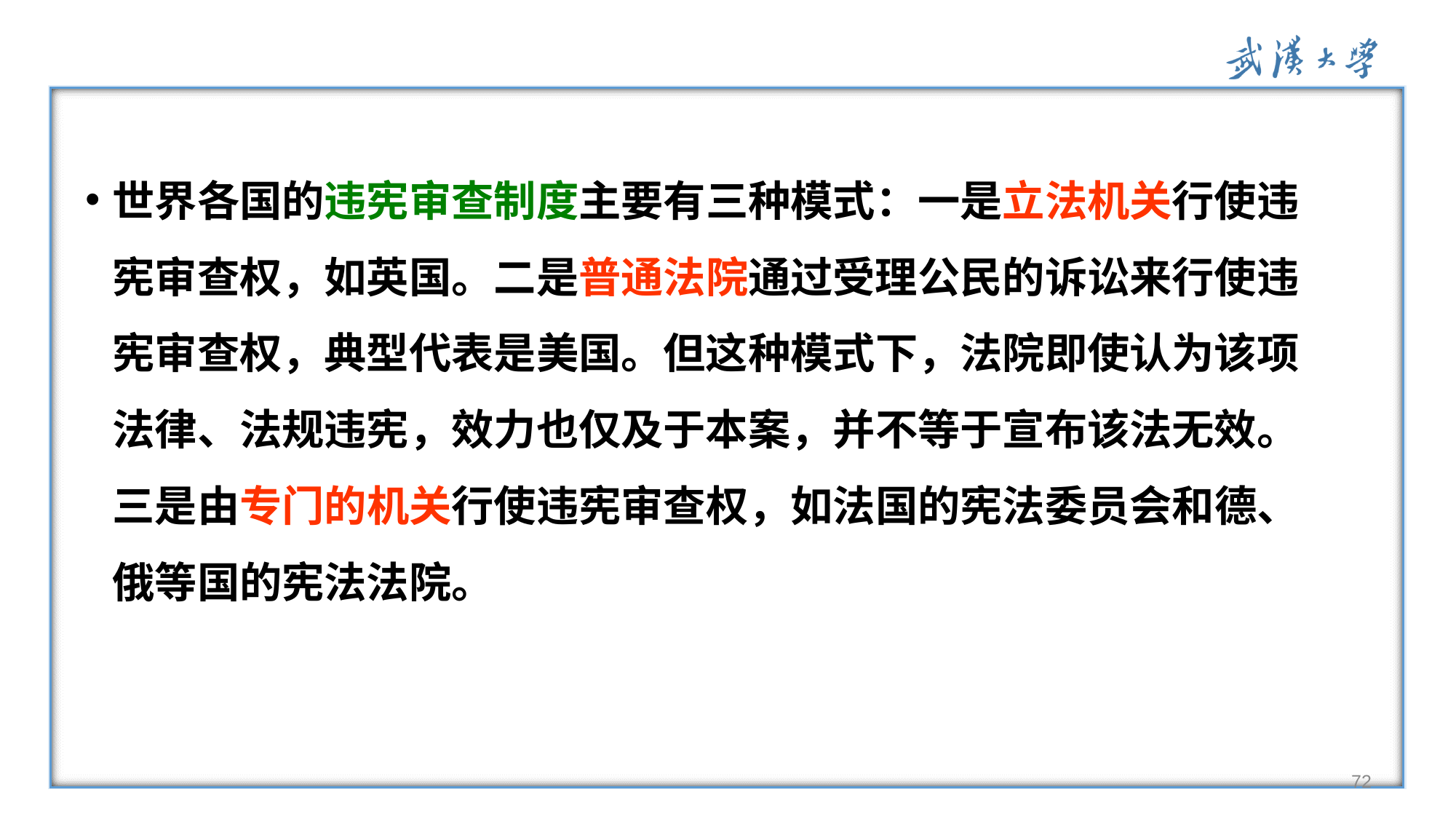

世界各国的违宪审查制度主要有三种模式：一是立法机关行使违宪审查权，如英国。二是普通法院通过受理公民的诉讼来行使违宪审查权，典型代表是美国。但这种模式下，法院即使认为该项法律、法规违宪，效力也仅及于本案，并不等于宣布该法无效。三是由专门的机关行使违宪审查权，如法国的宪法委员会和德、俄等国的宪法法院。
72